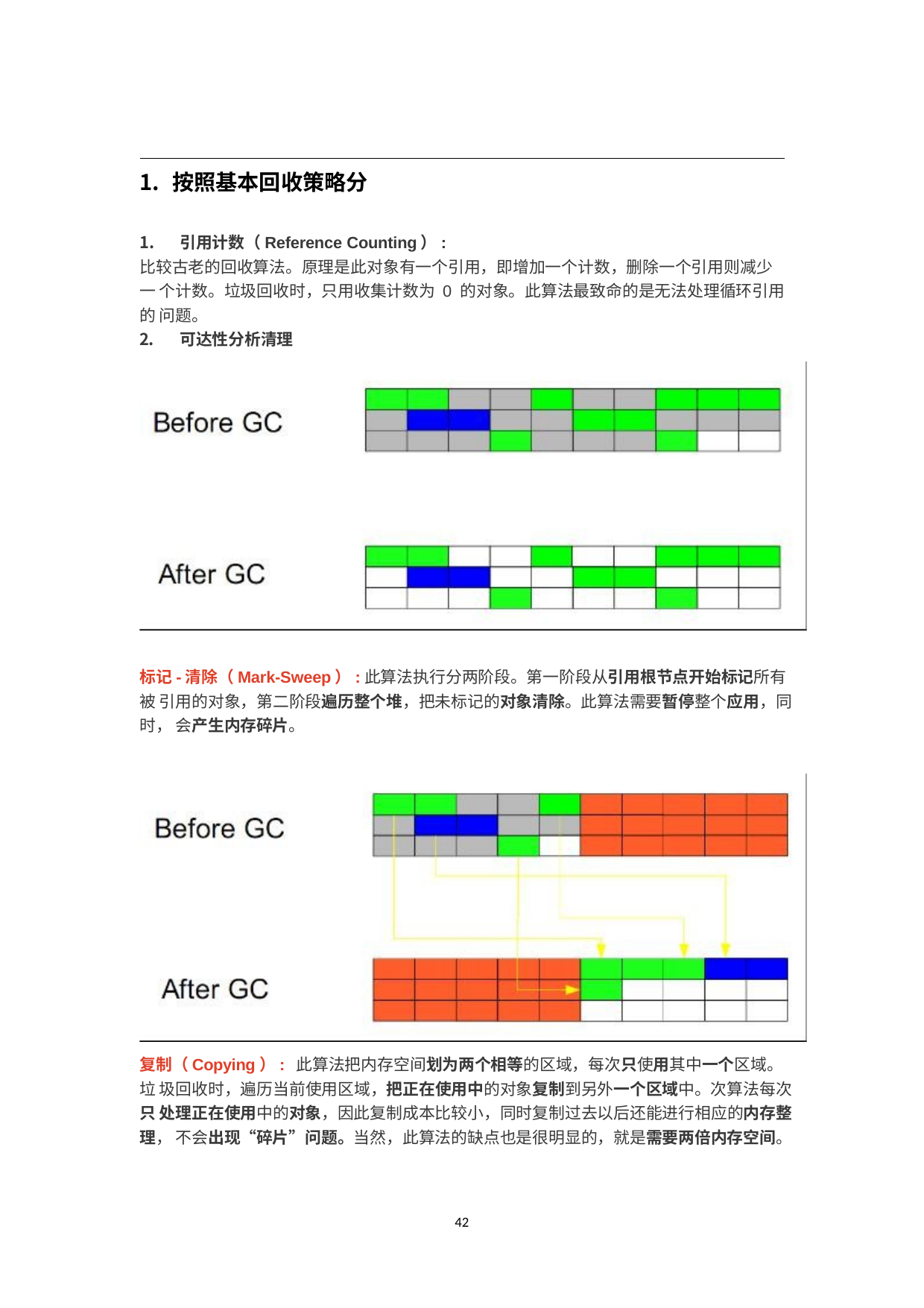

按照基本回收策略分

引用计数（Reference Counting）:
比较古老的回收算法。原理是此对象有一个引用，即增加一个计数，删除一个引用则减少一 个计数。垃圾回收时，只用收集计数为 0 的对象。此算法最致命的是无法处理循环引用的 问题。
可达性分析清理

标记-清除（Mark-Sweep）:此算法执行分两阶段。第一阶段从引用根节点开始标记所有被 引用的对象，第二阶段遍历整个堆，把未标记的对象清除。此算法需要暂停整个应用，同时， 会产生内存碎片。

复制（Copying）: 此算法把内存空间划为两个相等的区域，每次只使用其中一个区域。垃 圾回收时，遍历当前使用区域，把正在使用中的对象复制到另外一个区域中。次算法每次只 处理正在使用中的对象，因此复制成本比较小，同时复制过去以后还能进行相应的内存整理， 不会出现“碎片”问题。当然，此算法的缺点也是很明显的，就是需要两倍内存空间。
42